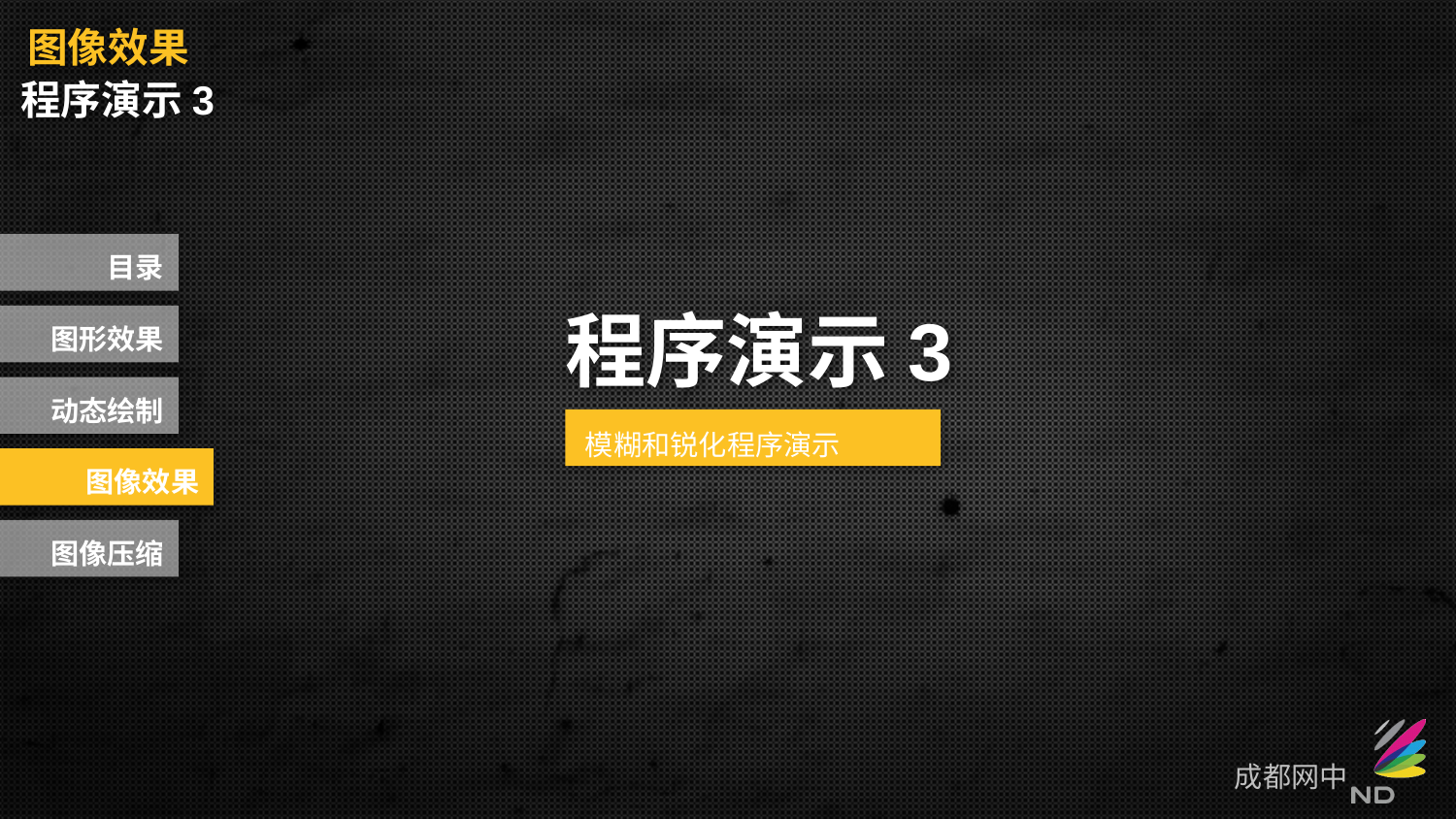

图像效果
程序演示3

目录
程序演示3

图形效果

动态绘制

模糊和锐化程序演示

图像效果

图像压缩